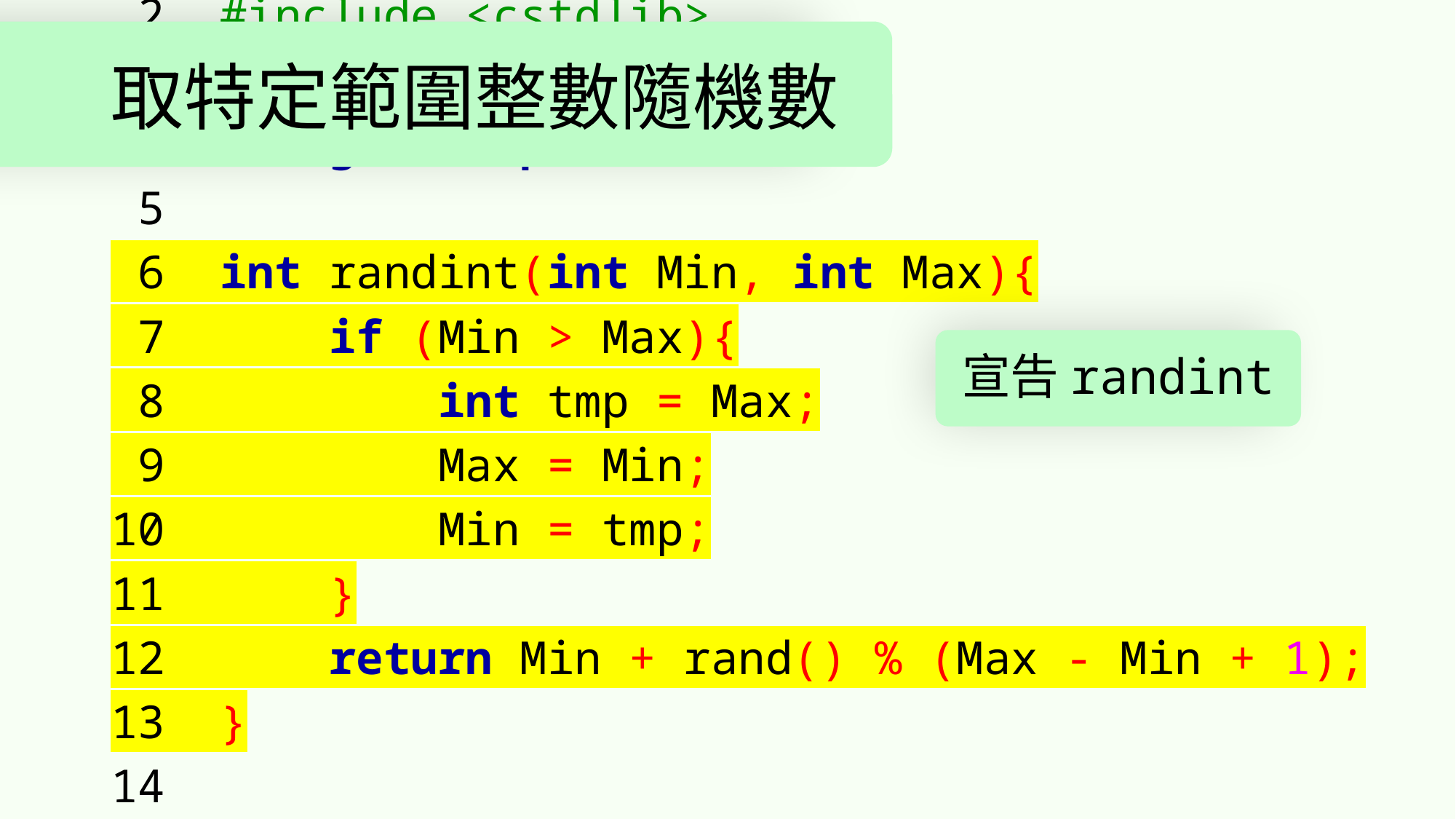

1  #include <iostream>
 2  #include <cstdlib>
 3  #include <ctime>
 4  using namespace std;
 5
 6  int randint(int Min, int Max){
 7      if (Min > Max){
 8          int tmp = Max;
 9          Max = Min;
10          Min = tmp;
11      }
12      return Min + rand() % (Max - Min + 1);
13  }
14
15  int main()
16  {
17      srand(time(0));
18      for (int i = 0; i < 10; i++){
19          cout << randint(3, 1) << endl;
20      }
21      return 0;
22  }

# 取特定範圍整數隨機數
宣告randint